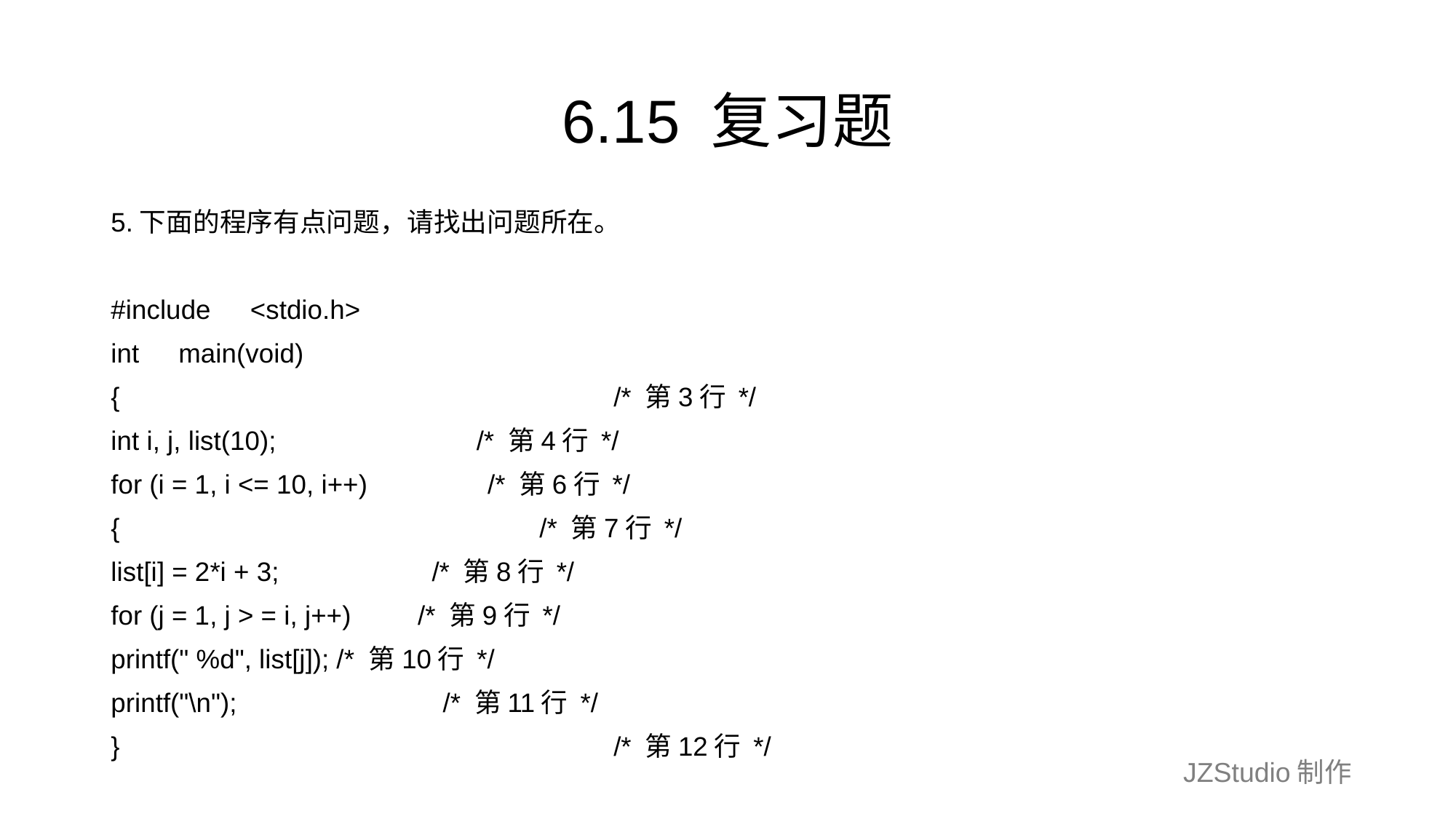

# 6.15 复习题
5.下面的程序有点问题，请找出问题所在。

#include　<stdio.h>
int　main(void)
{　　　　　　　　　　　　　　　　　　/* 第3行 */
int i, j, list(10);　　　　　　　/* 第4行 */
for (i = 1, i <= 10, i++)　　　　/* 第6行 */
{　　　　　　　　　　　　　　　 /* 第7行 */
list[i] = 2*i + 3;　　　　　 /* 第8行 */
for (j = 1, j > = i, j++)　　/* 第9行 */
printf(" %d", list[j]); /* 第10行 */
printf("\n");　　　　　　　 /* 第11行 */
}　　　　　　　　　　　　　　　　　　/* 第12行 */